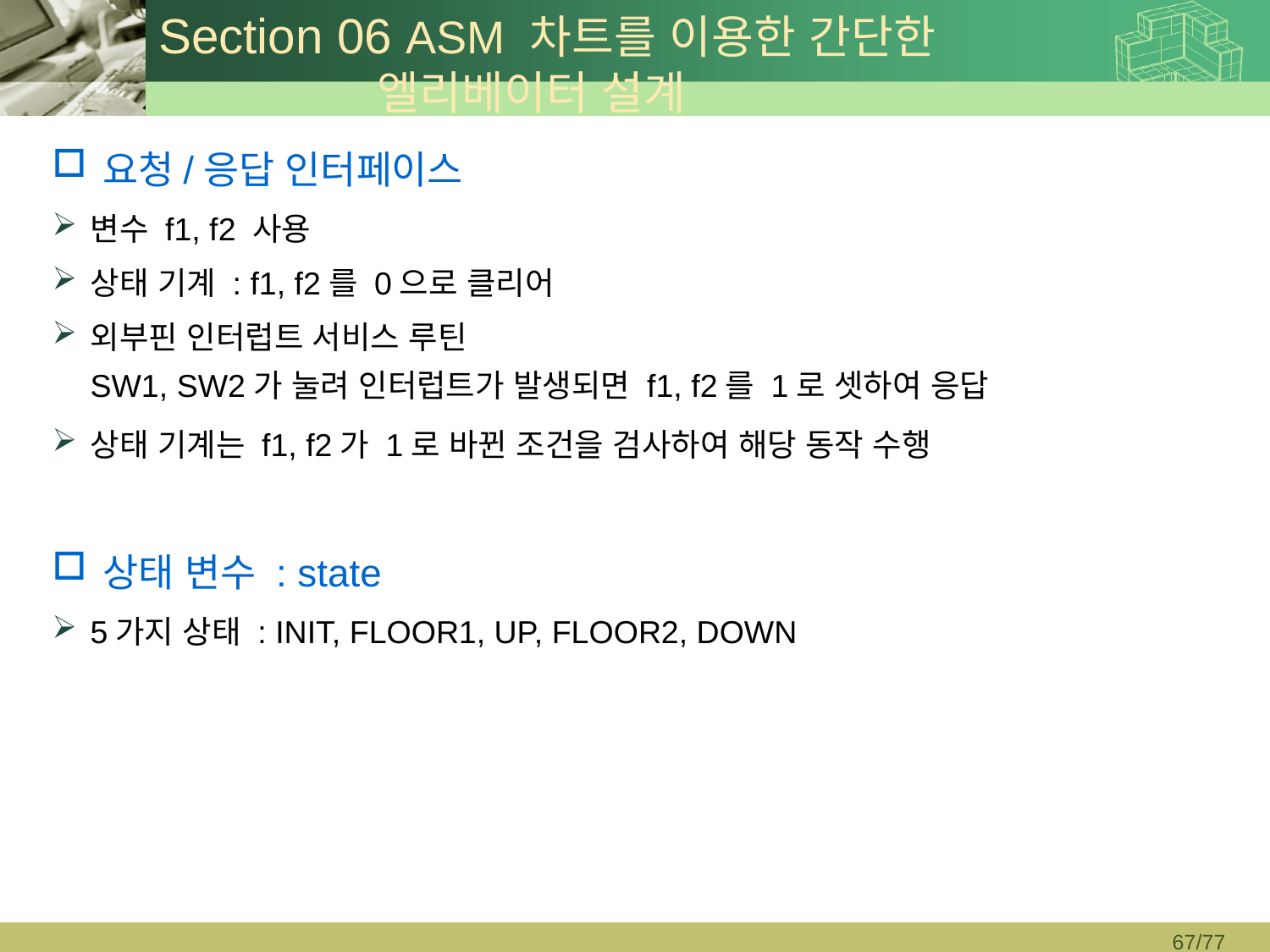

# Section 06 ASM 차트를 이용한 간단한 엘리베이터 설계
요청/응답 인터페이스
변수 f1, f2 사용
상태 기계 : f1, f2를 0으로 클리어
외부핀 인터럽트 서비스 루틴
SW1, SW2가 눌려 인터럽트가 발생되면 f1, f2를 1로 셋하여 응답
상태 기계는 f1, f2가 1로 바뀐 조건을 검사하여 해당 동작 수행

상태 변수 : state
5가지 상태 : INIT, FLOOR1, UP, FLOOR2, DOWN